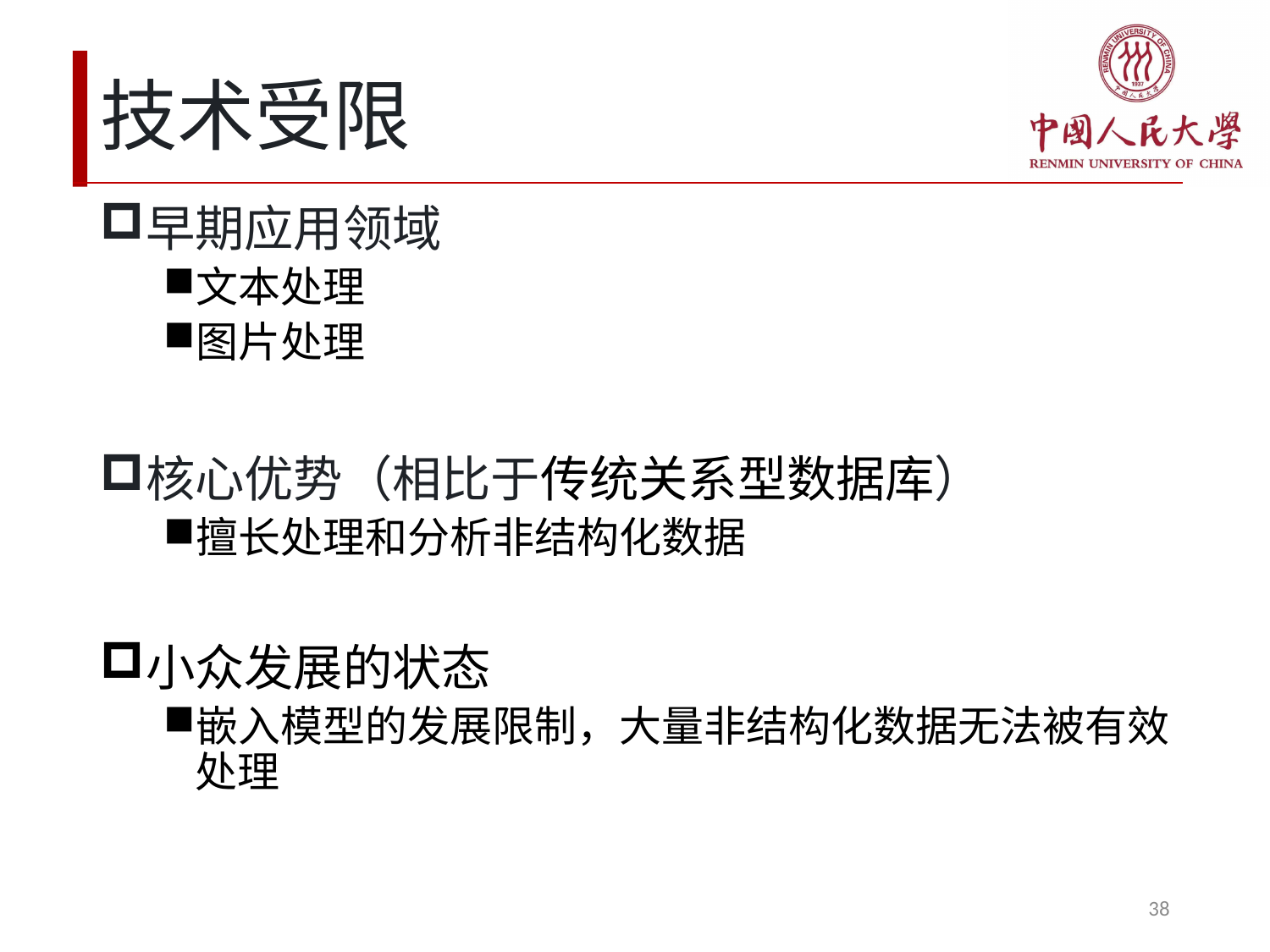

# 技术受限
早期应用领域
文本处理
图片处理

核心优势（相比于传统关系型数据库）
擅长处理和分析非结构化数据

小众发展的状态
嵌入模型的发展限制，大量非结构化数据无法被有效处理
38